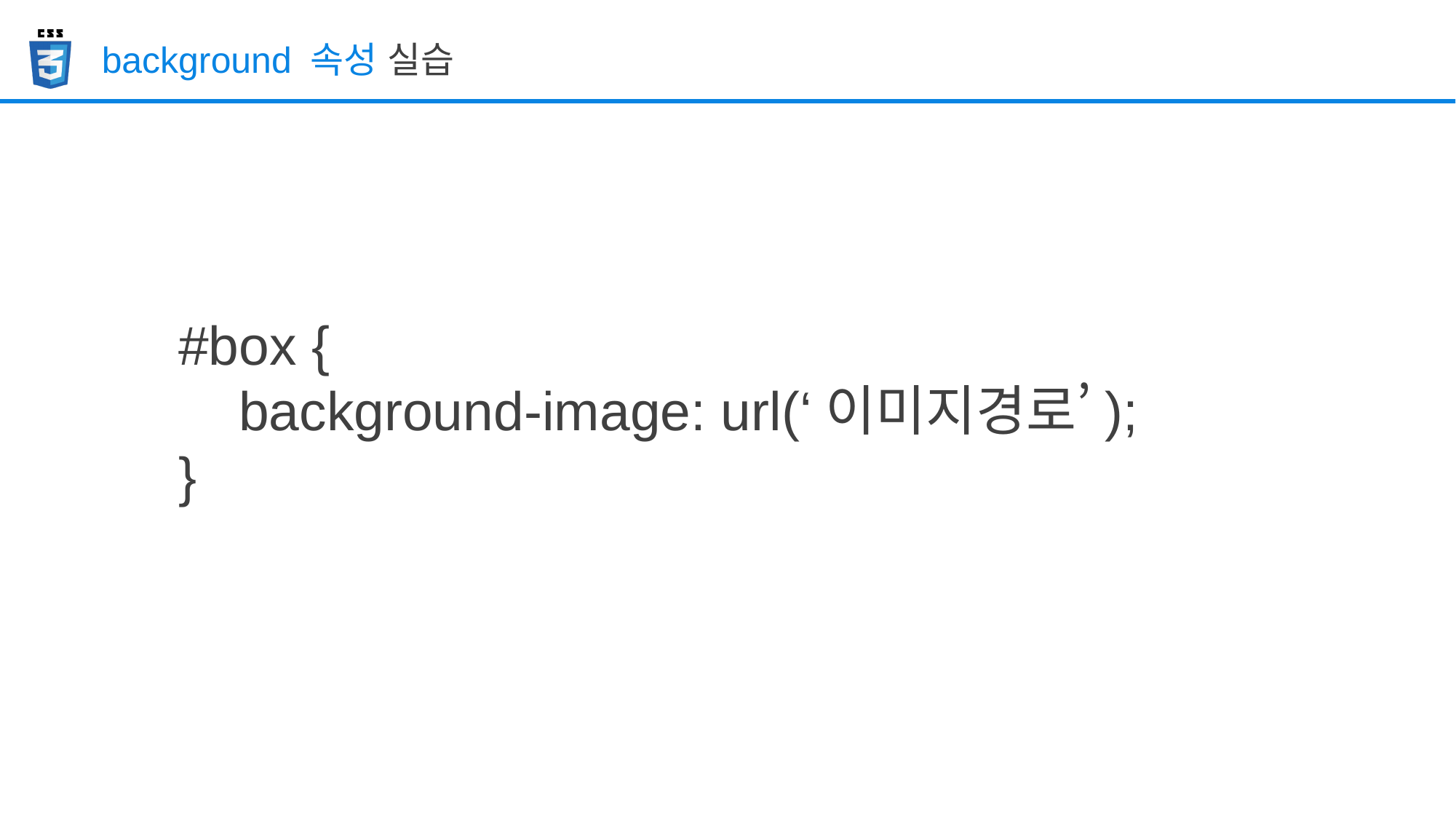

background 속성 실습
#box {
    background-image: url(‘이미지경로’);
}